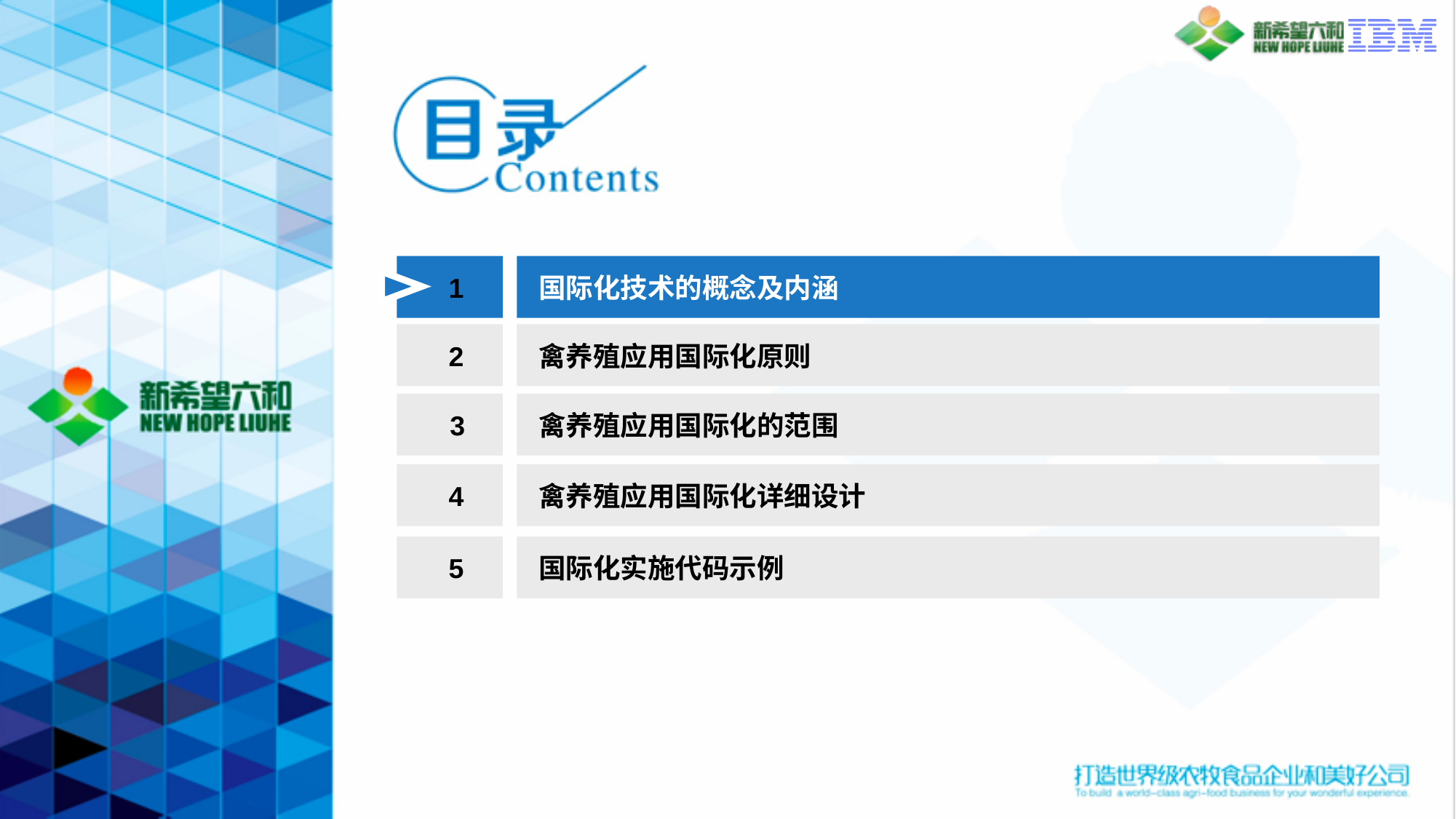

1
国际化技术的概念及内涵

2
禽养殖应用国际化原则
  3
禽养殖应用国际化的范围
4
禽养殖应用国际化详细设计
5
国际化实施代码示例